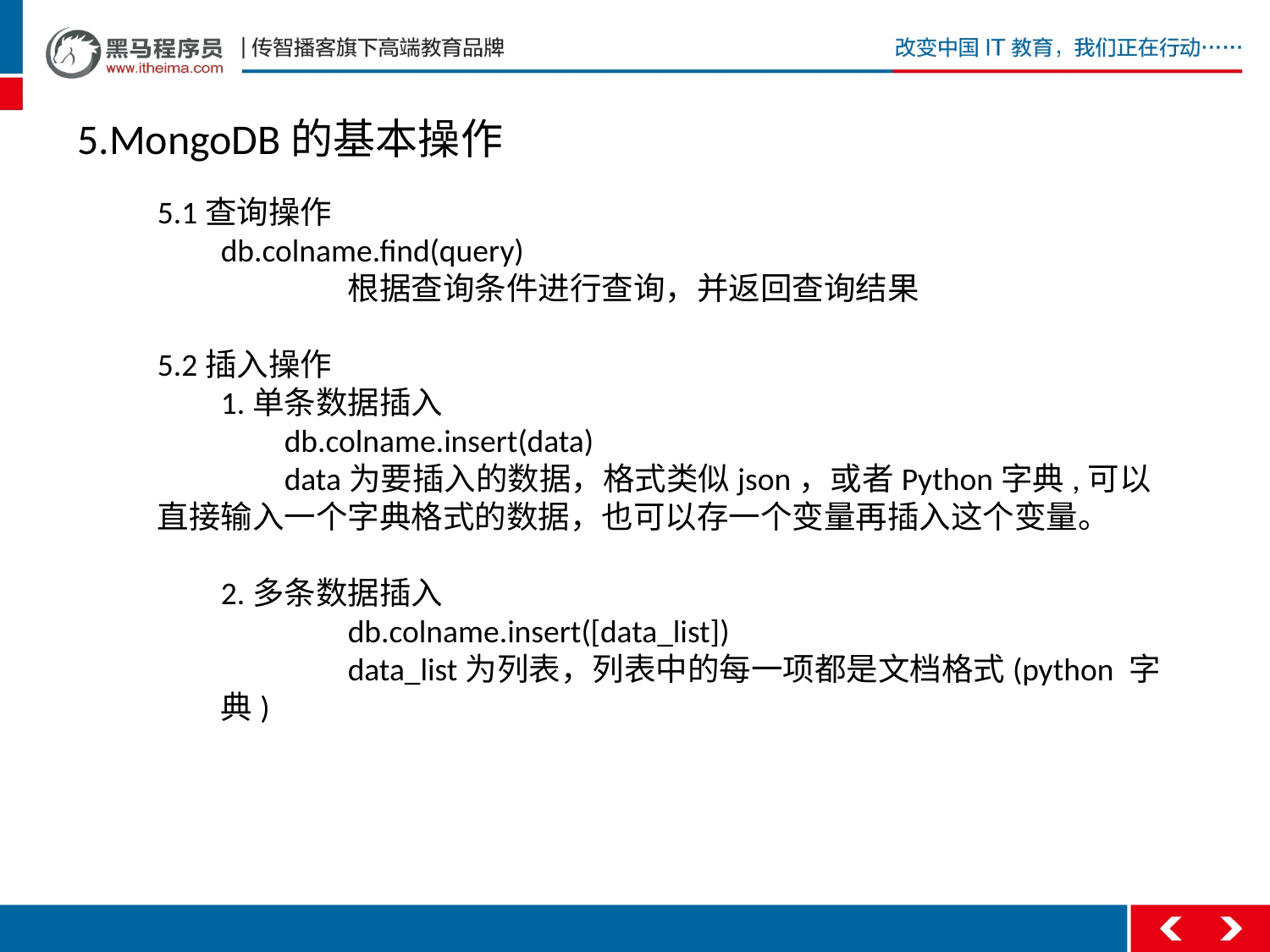

5.MongoDB的基本操作
5.1查询操作
db.colname.find(query)
	根据查询条件进行查询，并返回查询结果

5.2插入操作
1.单条数据插入
	db.colname.insert(data)
	data为要插入的数据，格式类似json，或者Python字典,可以直接输入一个字典格式的数据，也可以存一个变量再插入这个变量。

2.多条数据插入
	db.colname.insert([data_list])
	data_list为列表，列表中的每一项都是文档格式(python 字典)